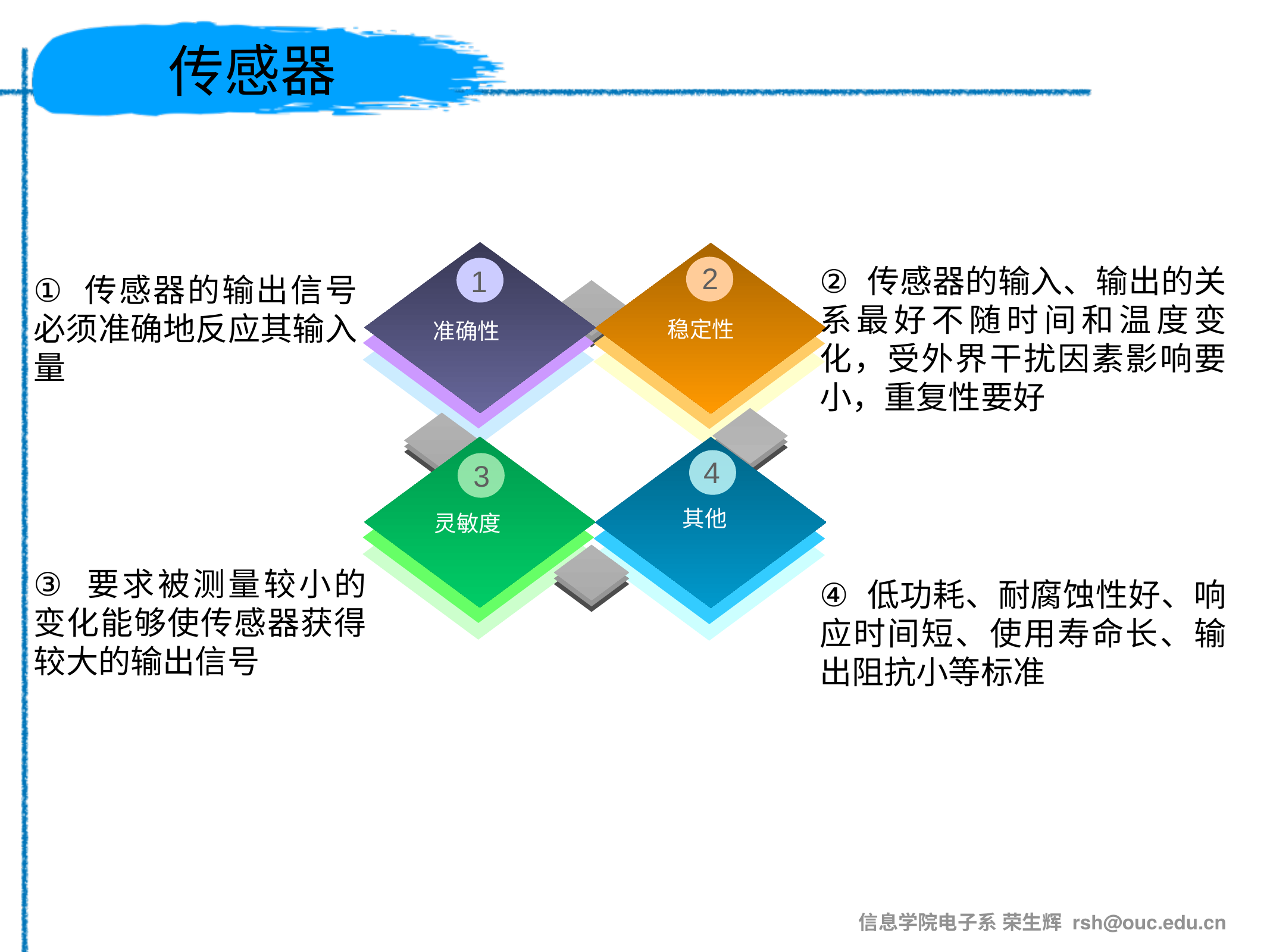

# 传感器
 传感器的输入、输出的关系最好不随时间和温度变化，受外界干扰因素影响要小，重复性要好

2

1

稳定性
准确性

4

3

其他
灵敏度

 传感器的输出信号必须准确地反应其输入量
 低功耗、耐腐蚀性好、响应时间短、使用寿命长、输出阻抗小等标准
 要求被测量较小的变化能够使传感器获得较大的输出信号